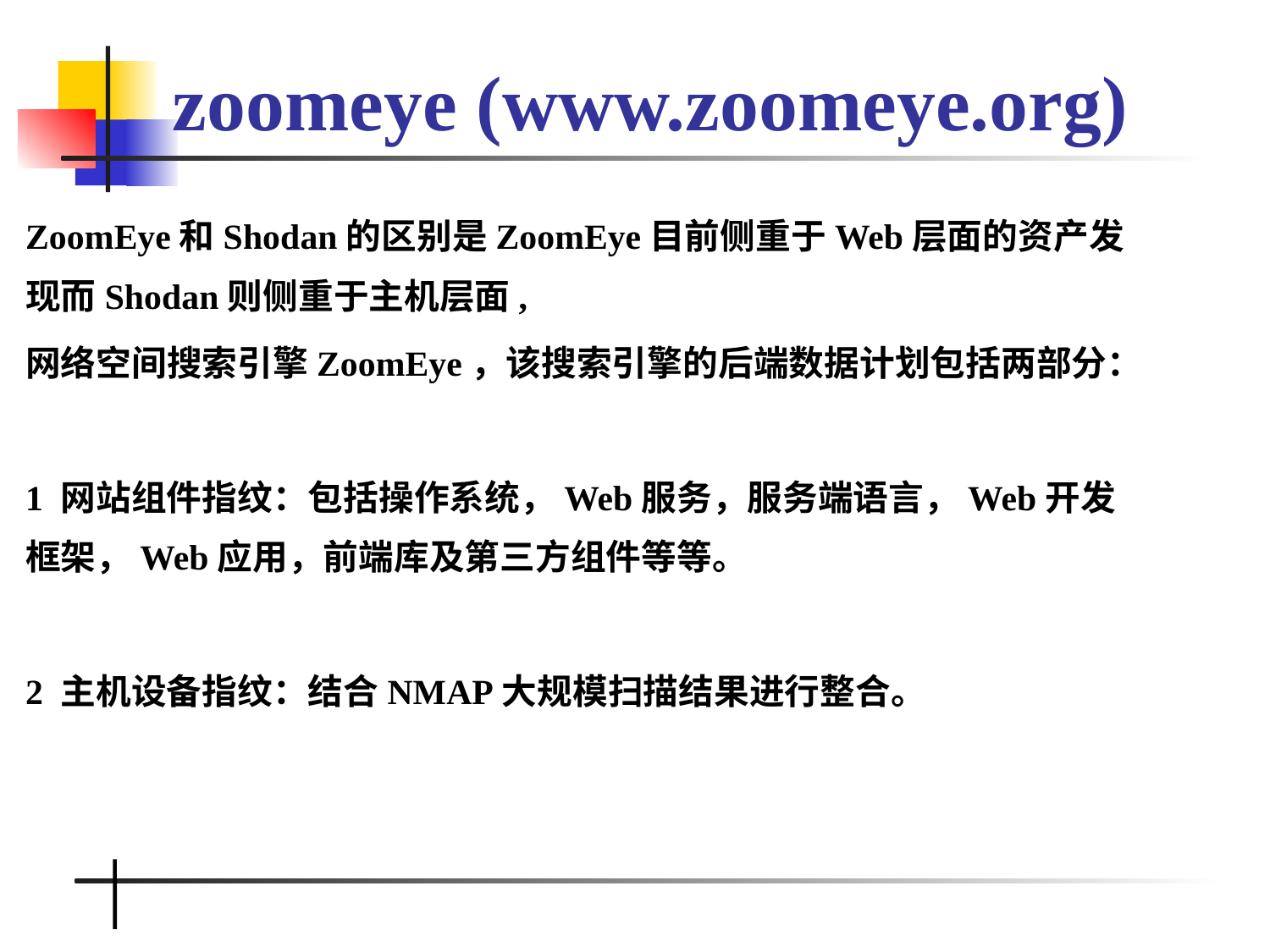

# zoomeye (www.zoomeye.org)
ZoomEye和Shodan的区别是ZoomEye目前侧重于Web层面的资产发现而Shodan则侧重于主机层面,
网络空间搜索引擎ZoomEye，该搜索引擎的后端数据计划包括两部分：

1 网站组件指纹：包括操作系统，Web服务，服务端语言，Web开发框架，Web应用，前端库及第三方组件等等。

2 主机设备指纹：结合NMAP大规模扫描结果进行整合。